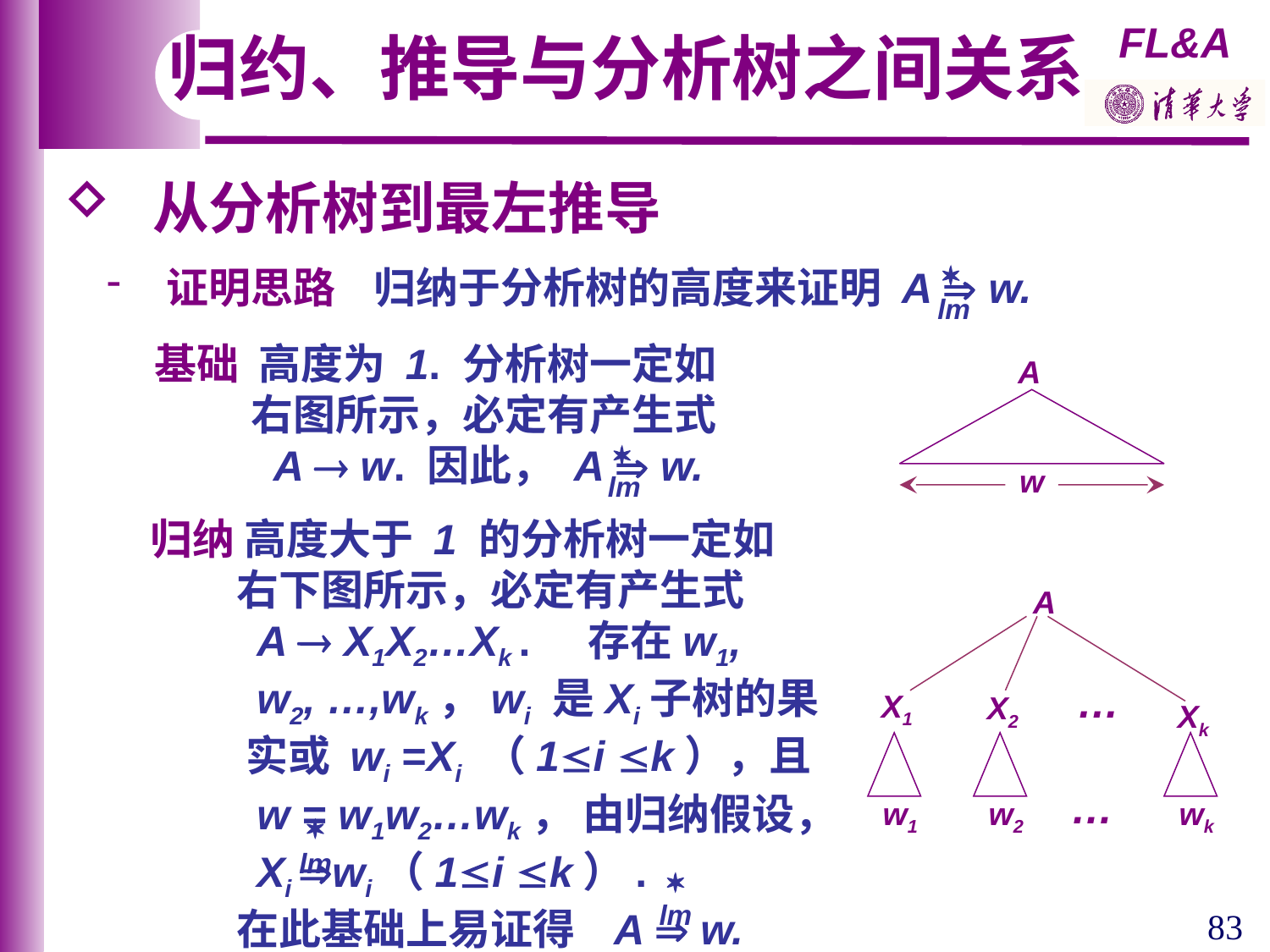

归约、推导与分析树之间关系
  从分析树到最左推导
∗
  证明思路    归纳于分析树的高度来证明 A ⇒ w.
lm
基础  高度为 1. 分析树一定如
         右图所示，必定有产生式
          A → w. 因此， A ⇒ w.
∗
lm
A

w

归纳 高度大于 1 的分析树一定如
        右下图所示，必定有产生式
         A → X1X2…Xk .    存在w1,
         w2, …,wk，wi 是Xi子树的果
         实或 wi =Xi （1≤i ≤k），且
         w = w1w2…wk， 由归纳假设，
         Xi ⇒wi（1≤i ≤k）.
        在此基础上易证得   A ⇒ w.
∗
lm
∗
lm
A

…
X1
X2
Xk

…
w1
w2
wk
83